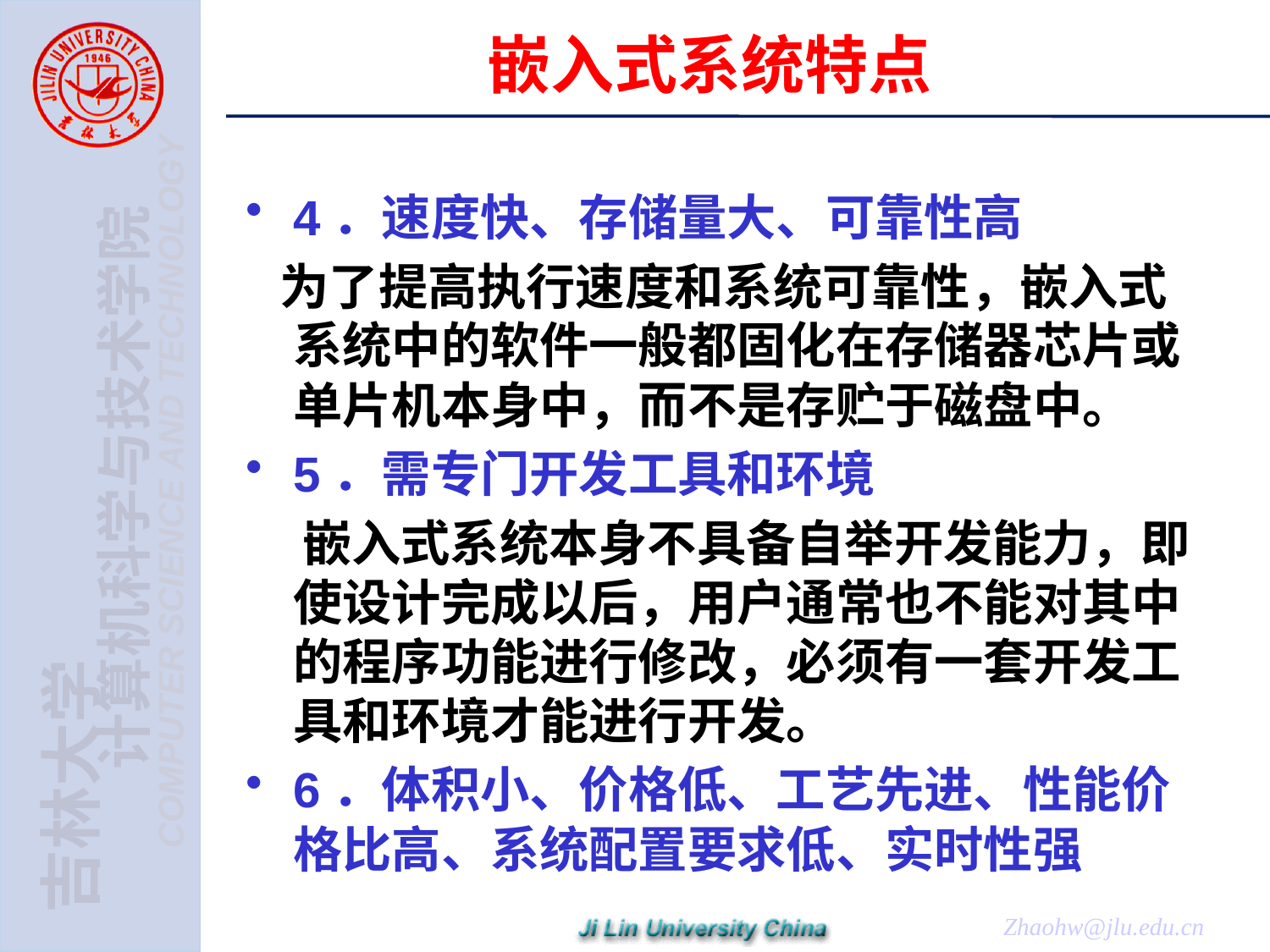

# 嵌入式系统特点
4．速度快、存储量大、可靠性高
  为了提高执行速度和系统可靠性，嵌入式系统中的软件一般都固化在存储器芯片或单片机本身中，而不是存贮于磁盘中。
5．需专门开发工具和环境
    嵌入式系统本身不具备自举开发能力，即使设计完成以后，用户通常也不能对其中的程序功能进行修改，必须有一套开发工具和环境才能进行开发。
6．体积小、价格低、工艺先进、性能价格比高、系统配置要求低、实时性强